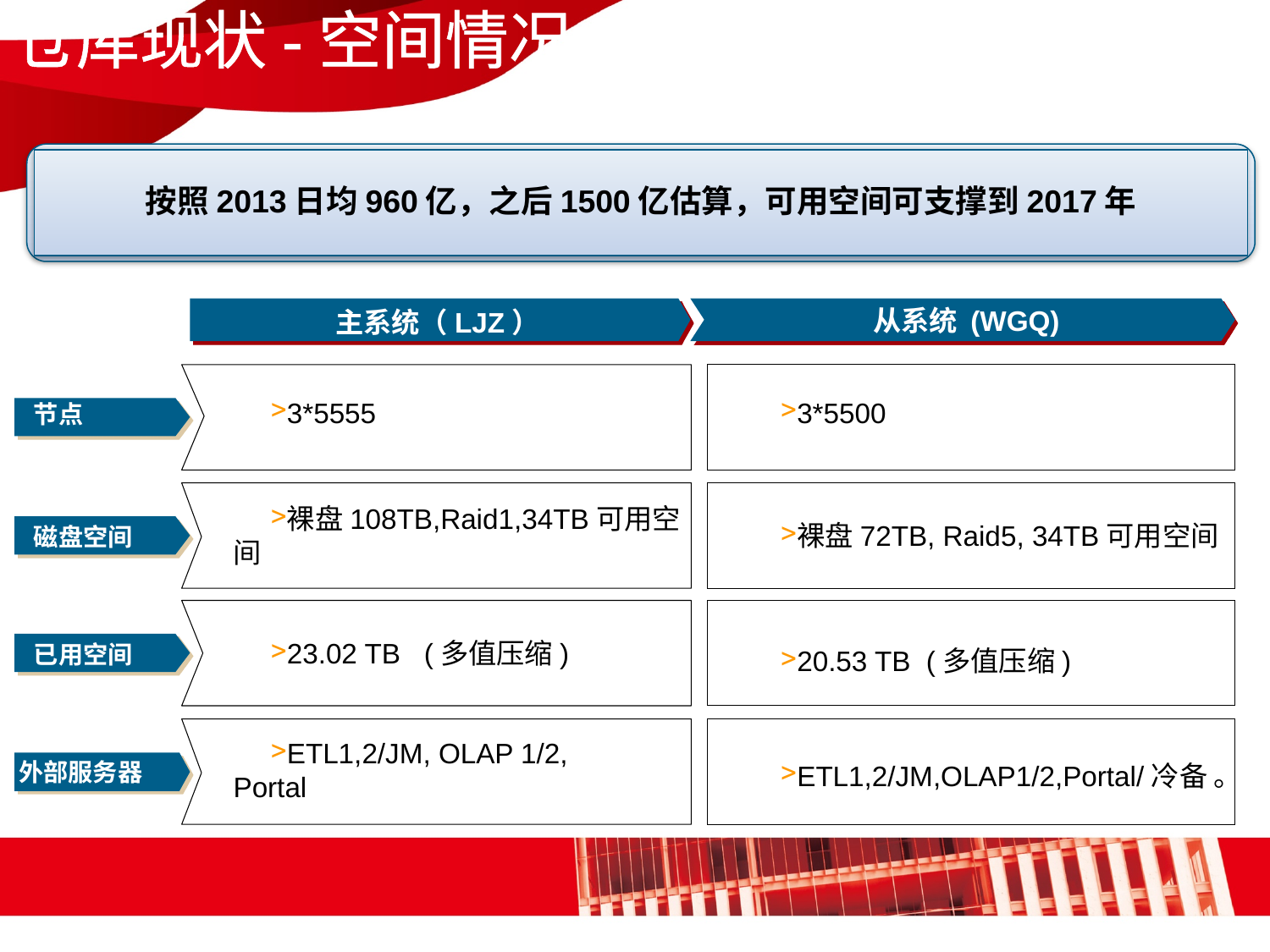

仓库现状-空间情况

按照2013日均960亿，之后1500亿估算，可用空间可支撑到2017年

从系统 (WGQ)
主系统（LJZ）

3*5555
3*5500

节点

裸盘108TB,Raid1,34TB可用空间
裸盘72TB, Raid5, 34TB可用空间
磁盘空间

23.02 TB   (多值压缩)
已用空间
20.53 TB  (多值压缩)

ETL1,2/JM, OLAP 1/2, Portal

外部服务器
ETL1,2/JM,OLAP1/2,Portal/冷备 。